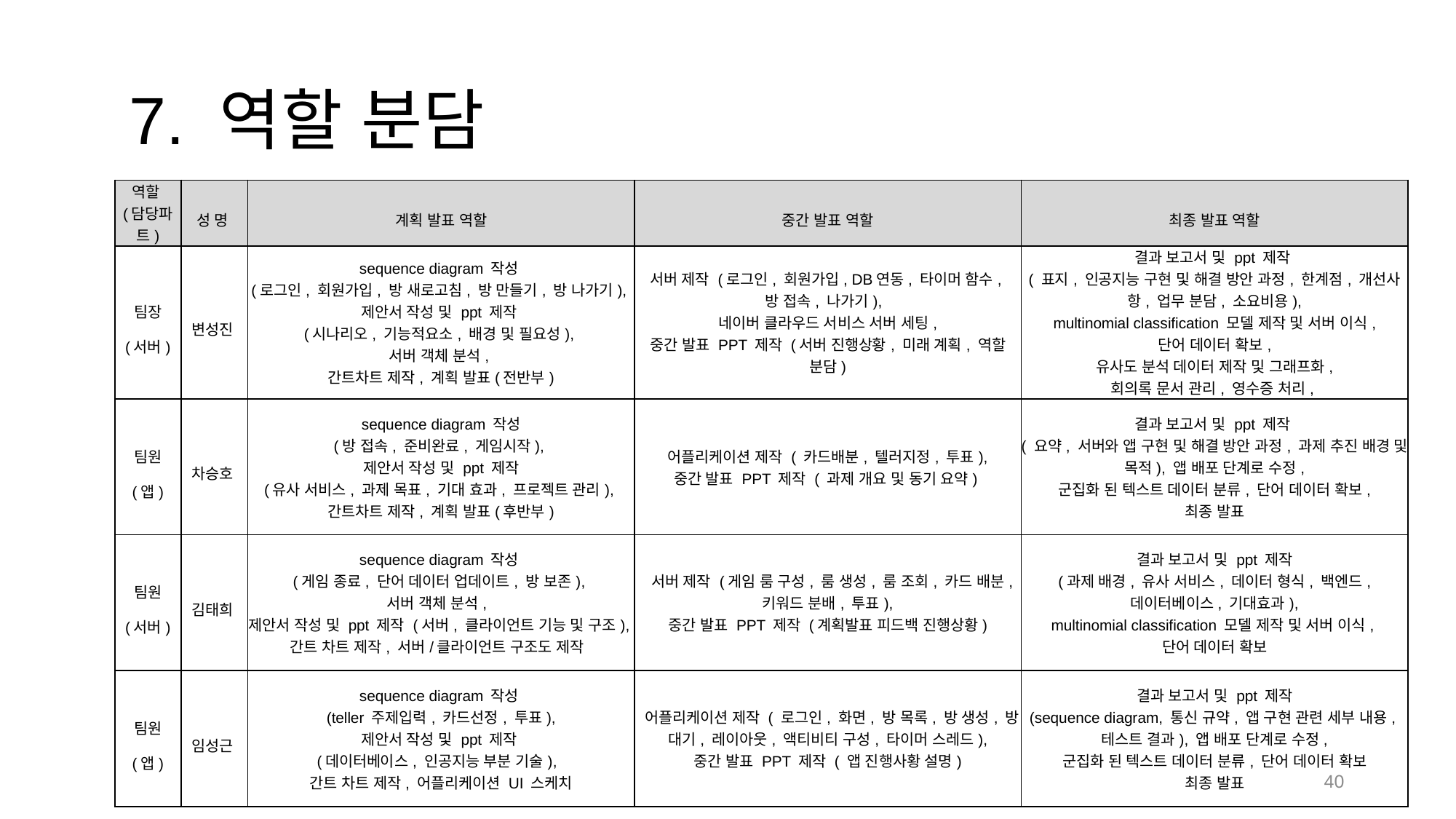

# 7. 역할 분담
| 역할  (담당파트) | 성 명 | 계획 발표 역할 | 중간 발표 역할 | 최종 발표 역할 |
| --- | --- | --- | --- | --- |
| 팀장 (서버) | 변성진 | sequence diagram 작성 (로그인, 회원가입, 방 새로고침, 방 만들기, 방 나가기), 제안서 작성 및 ppt 제작 (시나리오, 기능적요소, 배경 및 필요성), 서버 객체 분석, 간트차트 제작, 계획 발표(전반부) | 서버 제작 (로그인, 회원가입, DB연동, 타이머 함수, 방 접속, 나가기), 네이버 클라우드 서비스 서버 세팅, 중간 발표 PPT 제작 (서버 진행상황, 미래 계획, 역할 분담) | 결과 보고서 및 ppt 제작 ( 표지, 인공지능 구현 및 해결 방안 과정, 한계점, 개선사항, 업무 분담, 소요비용), multinomial classification 모델 제작 및 서버 이식, 단어 데이터 확보, 유사도 분석 데이터 제작 및 그래프화, 회의록 문서 관리, 영수증 처리, |
| 팀원 (앱) | 차승호 | sequence diagram 작성 (방 접속, 준비완료, 게임시작), 제안서 작성 및 ppt 제작 (유사 서비스, 과제 목표, 기대 효과, 프로젝트 관리), 간트차트 제작, 계획 발표(후반부) | 어플리케이션 제작 ( 카드배분, 텔러지정, 투표), 중간 발표 PPT 제작 ( 과제 개요 및 동기 요약) | 결과 보고서 및 ppt 제작 ( 요약, 서버와 앱 구현 및 해결 방안 과정, 과제 추진 배경 및 목적), 앱 배포 단계로 수정, 군집화 된 텍스트 데이터 분류, 단어 데이터 확보, 최종 발표 |
| 팀원 (서버) | 김태희 | sequence diagram 작성 (게임 종료, 단어 데이터 업데이트, 방 보존),  서버 객체 분석,   제안서 작성 및 ppt 제작 (서버, 클라이언트 기능 및 구조),  간트 차트 제작, 서버/클라이언트 구조도 제작 | 서버 제작 (게임 룸 구성, 룸 생성, 룸 조회, 카드 배분, 키워드 분배, 투표), 중간 발표 PPT 제작 (계획발표 피드백 진행상황) | 결과 보고서 및 ppt 제작 (과제 배경, 유사 서비스, 데이터 형식, 백엔드, 데이터베이스, 기대효과), multinomial classification 모델 제작 및 서버 이식, 단어 데이터 확보 |
| 팀원 (앱) | 임성근 | sequence diagram 작성 (teller 주제입력, 카드선정, 투표), 제안서 작성 및 ppt 제작 (데이터베이스, 인공지능 부분 기술), 간트 차트 제작, 어플리케이션 UI 스케치 | 어플리케이션 제작 ( 로그인, 화면, 방 목록, 방 생성, 방 대기, 레이아웃, 액티비티 구성, 타이머 스레드), 중간 발표 PPT 제작 ( 앱 진행사황 설명) | 결과 보고서 및 ppt 제작 (sequence diagram, 통신 규약, 앱 구현 관련 세부 내용, 테스트 결과), 앱 배포 단계로 수정, 군집화 된 텍스트 데이터 분류, 단어 데이터 확보 최종 발표 |
40